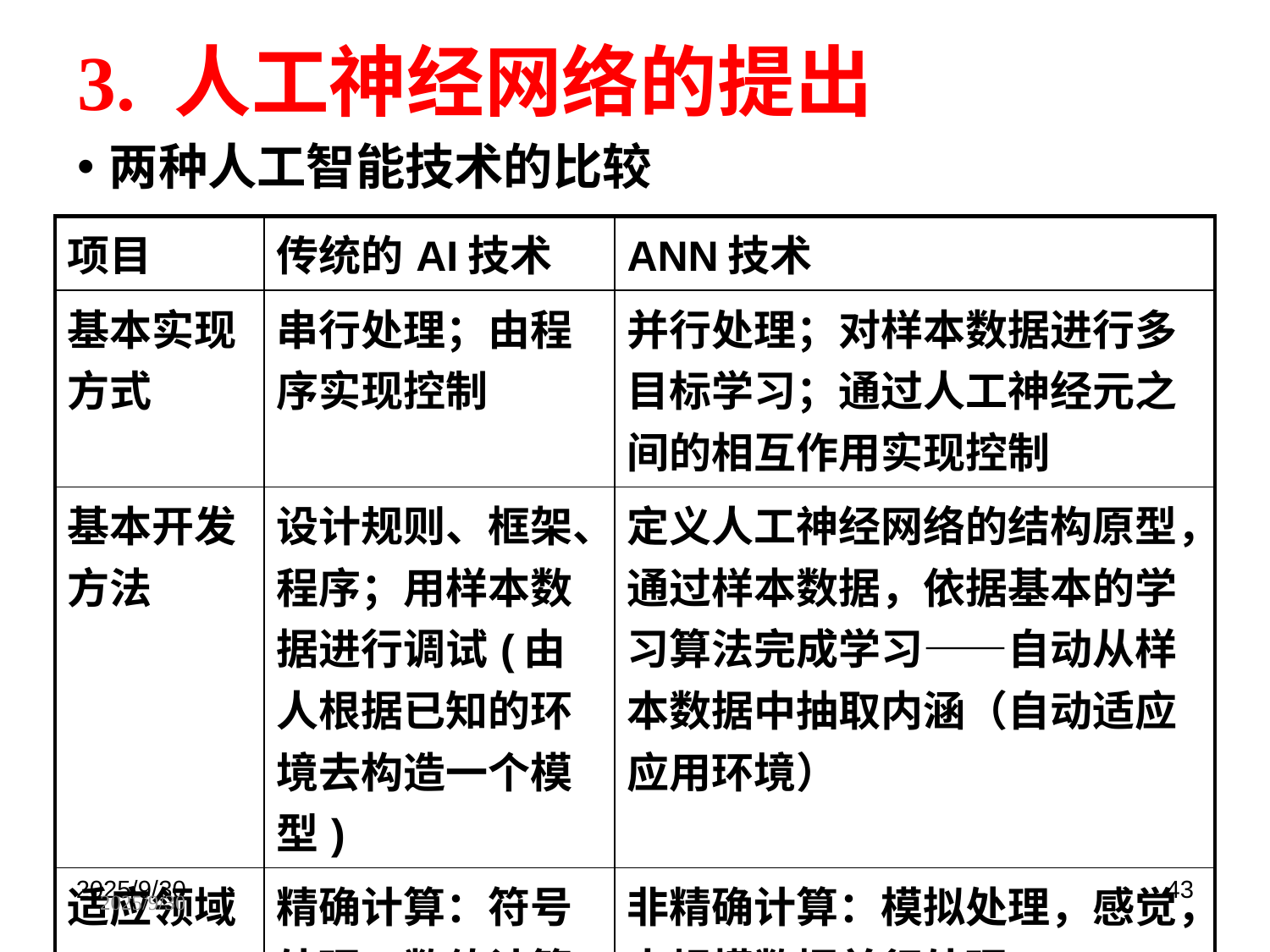

3. 人工神经网络的提出
两种人工智能技术的比较
| 项目 | 传统的AI技术 | ANN技术 |
| --- | --- | --- |
| 基本实现方式 | 串行处理；由程序实现控制 | 并行处理；对样本数据进行多目标学习；通过人工神经元之间的相互作用实现控制 |
| 基本开发方法 | 设计规则、框架、程序；用样本数据进行调试(由人根据已知的环境去构造一个模型) | 定义人工神经网络的结构原型，通过样本数据，依据基本的学习算法完成学习——自动从样本数据中抽取内涵（自动适应应用环境） |
| 适应领域 | 精确计算：符号处理，数值计算 | 非精确计算：模拟处理，感觉，大规模数据并行处理 |
| 模拟对象 | 左脑（逻辑思维） | 右脑（形象思维） |
2025/9/30
43
2025/9/30